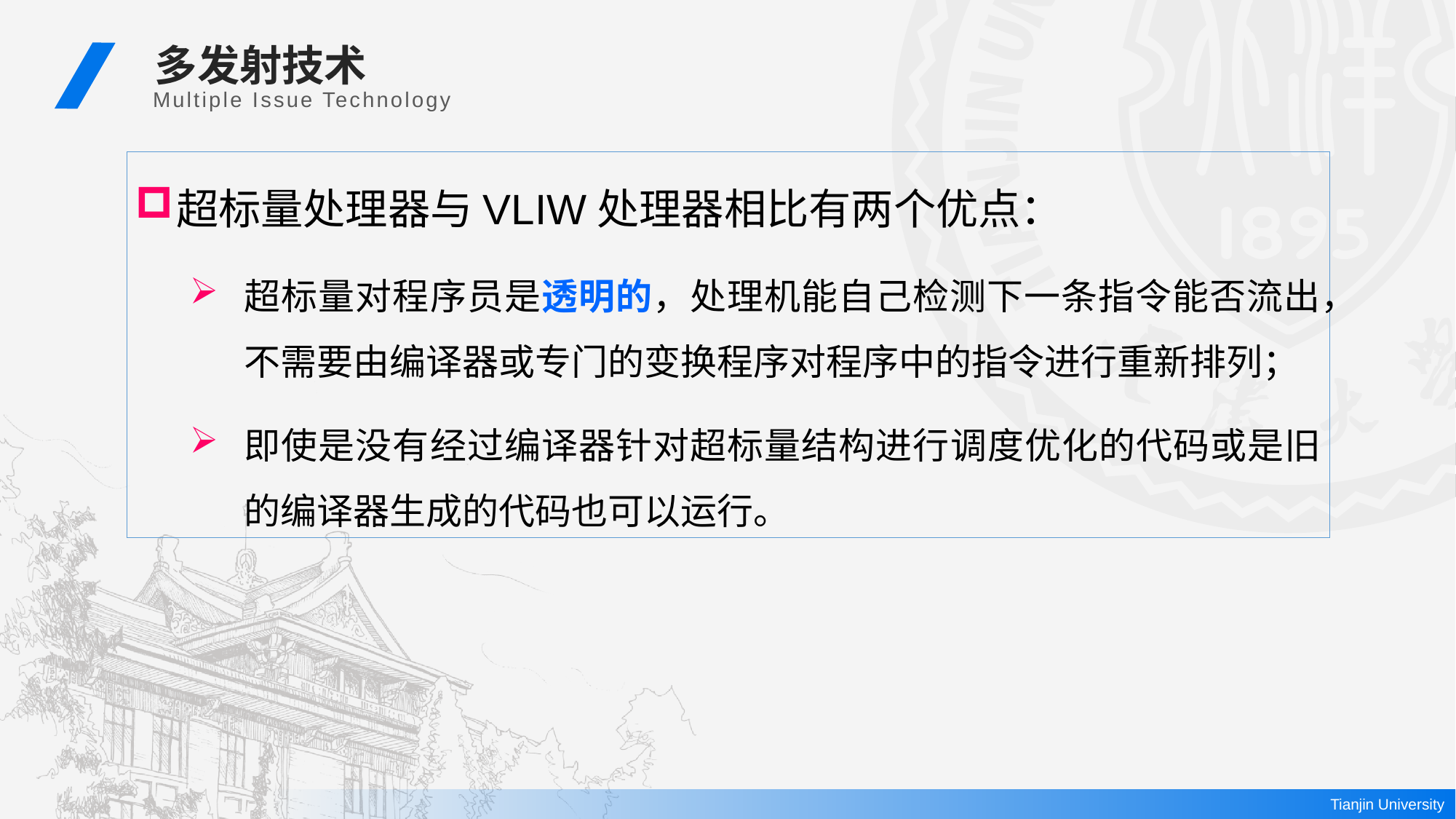

多发射技术
Multiple Issue Technology
超标量处理器与VLIW处理器相比有两个优点：
超标量对程序员是透明的，处理机能自己检测下一条指令能否流出，不需要由编译器或专门的变换程序对程序中的指令进行重新排列；
即使是没有经过编译器针对超标量结构进行调度优化的代码或是旧的编译器生成的代码也可以运行。